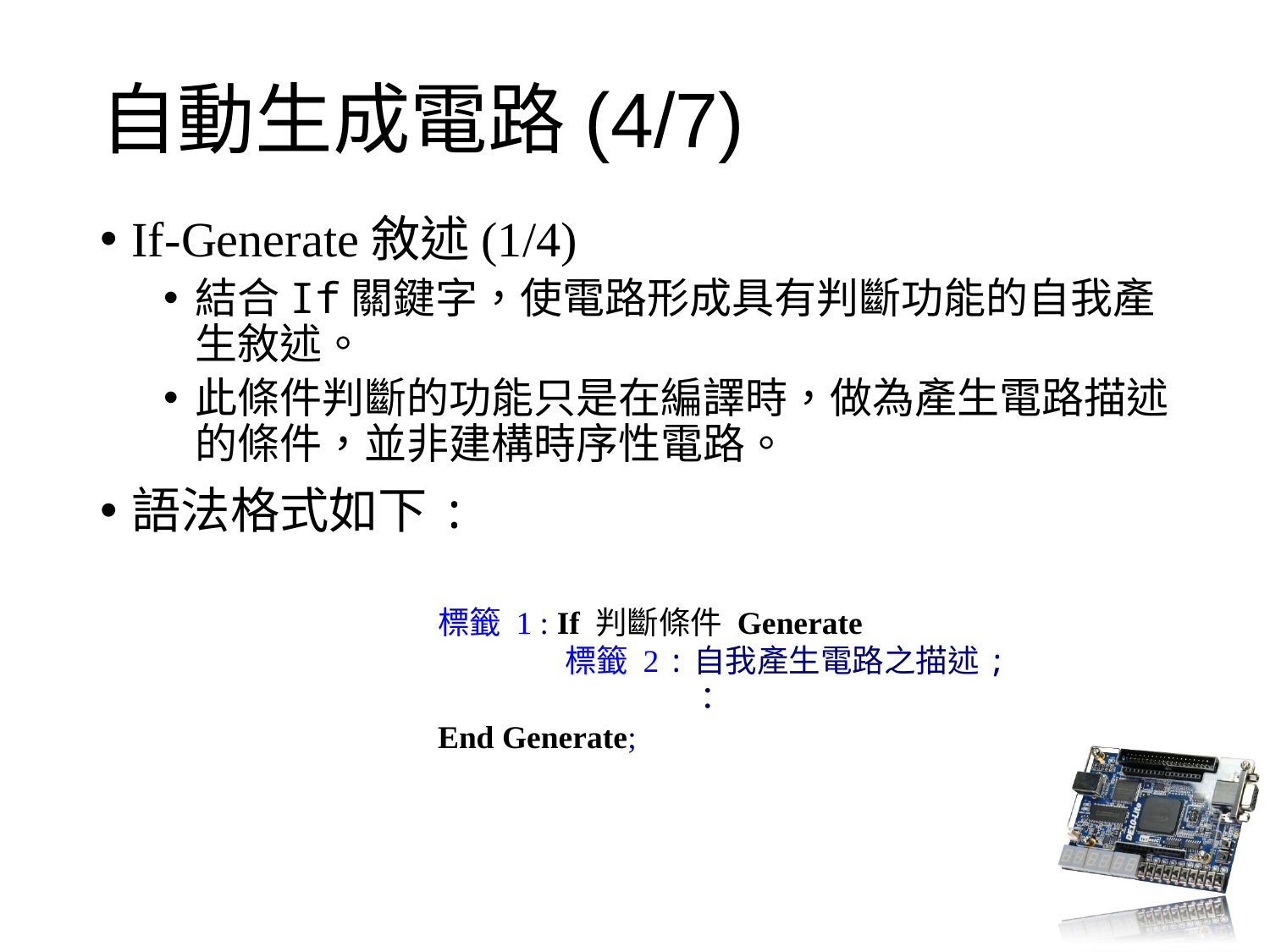

# 自動生成電路(4/7)
If-Generate敘述(1/4)
結合If關鍵字，使電路形成具有判斷功能的自我產生敘述。
此條件判斷的功能只是在編譯時，做為產生電路描述的條件，並非建構時序性電路。
語法格式如下:

標籤 1 : If 判斷條件 Generate
	標籤 2 :自我產生電路之描述;
		：
End Generate;